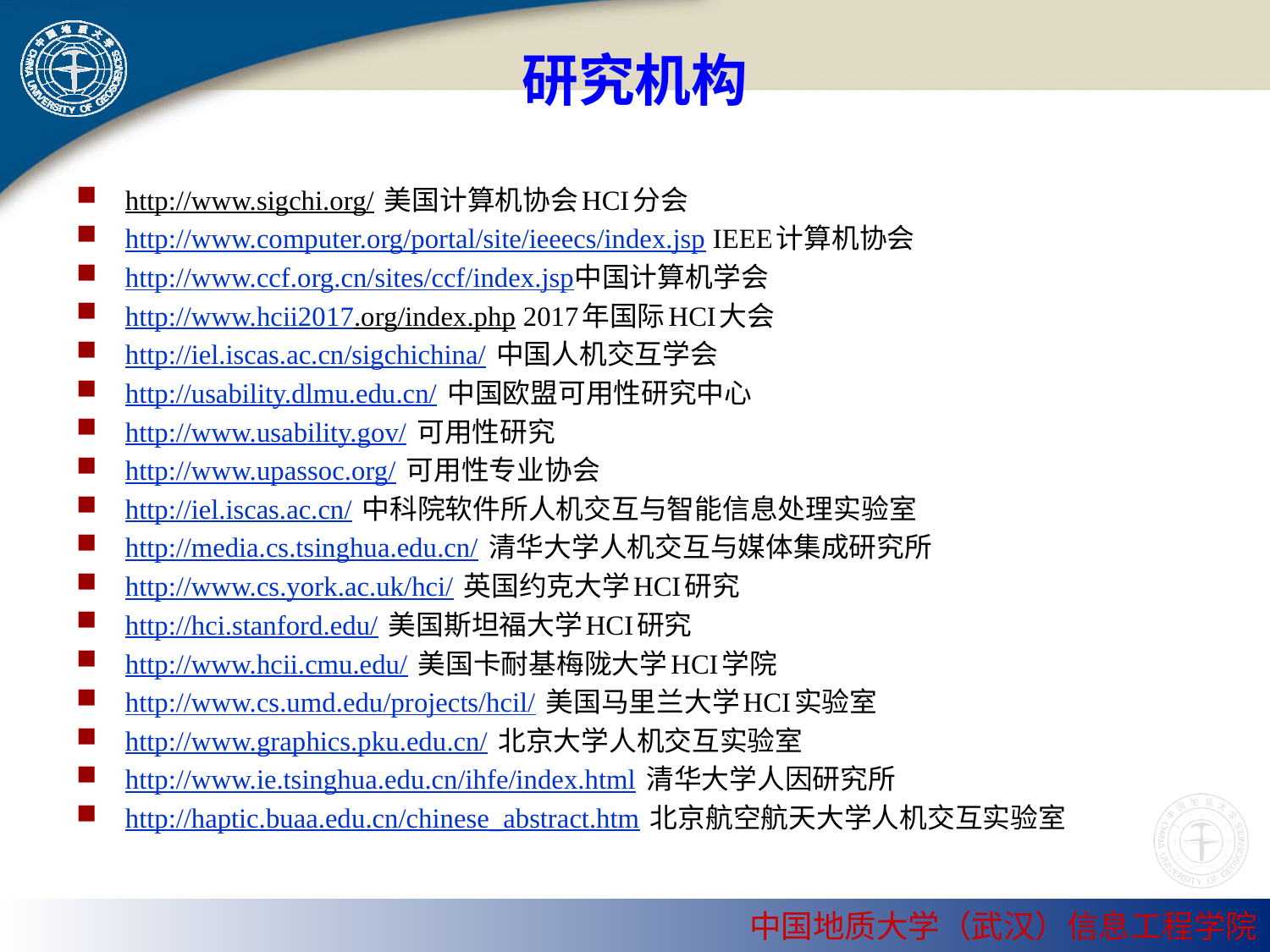

# 研究机构
http://www.sigchi.org/ 美国计算机协会HCI分会
http://www.computer.org/portal/site/ieeecs/index.jsp IEEE计算机协会
http://www.ccf.org.cn/sites/ccf/index.jsp中国计算机学会
http://www.hcii2017.org/index.php 2017年国际HCI大会
http://iel.iscas.ac.cn/sigchichina/ 中国人机交互学会
http://usability.dlmu.edu.cn/ 中国欧盟可用性研究中心
http://www.usability.gov/ 可用性研究
http://www.upassoc.org/ 可用性专业协会
http://iel.iscas.ac.cn/ 中科院软件所人机交互与智能信息处理实验室
http://media.cs.tsinghua.edu.cn/ 清华大学人机交互与媒体集成研究所
http://www.cs.york.ac.uk/hci/ 英国约克大学HCI研究
http://hci.stanford.edu/ 美国斯坦福大学HCI研究
http://www.hcii.cmu.edu/ 美国卡耐基梅陇大学HCI学院
http://www.cs.umd.edu/projects/hcil/ 美国马里兰大学HCI实验室
http://www.graphics.pku.edu.cn/ 北京大学人机交互实验室
http://www.ie.tsinghua.edu.cn/ihfe/index.html 清华大学人因研究所
http://haptic.buaa.edu.cn/chinese_abstract.htm 北京航空航天大学人机交互实验室
40